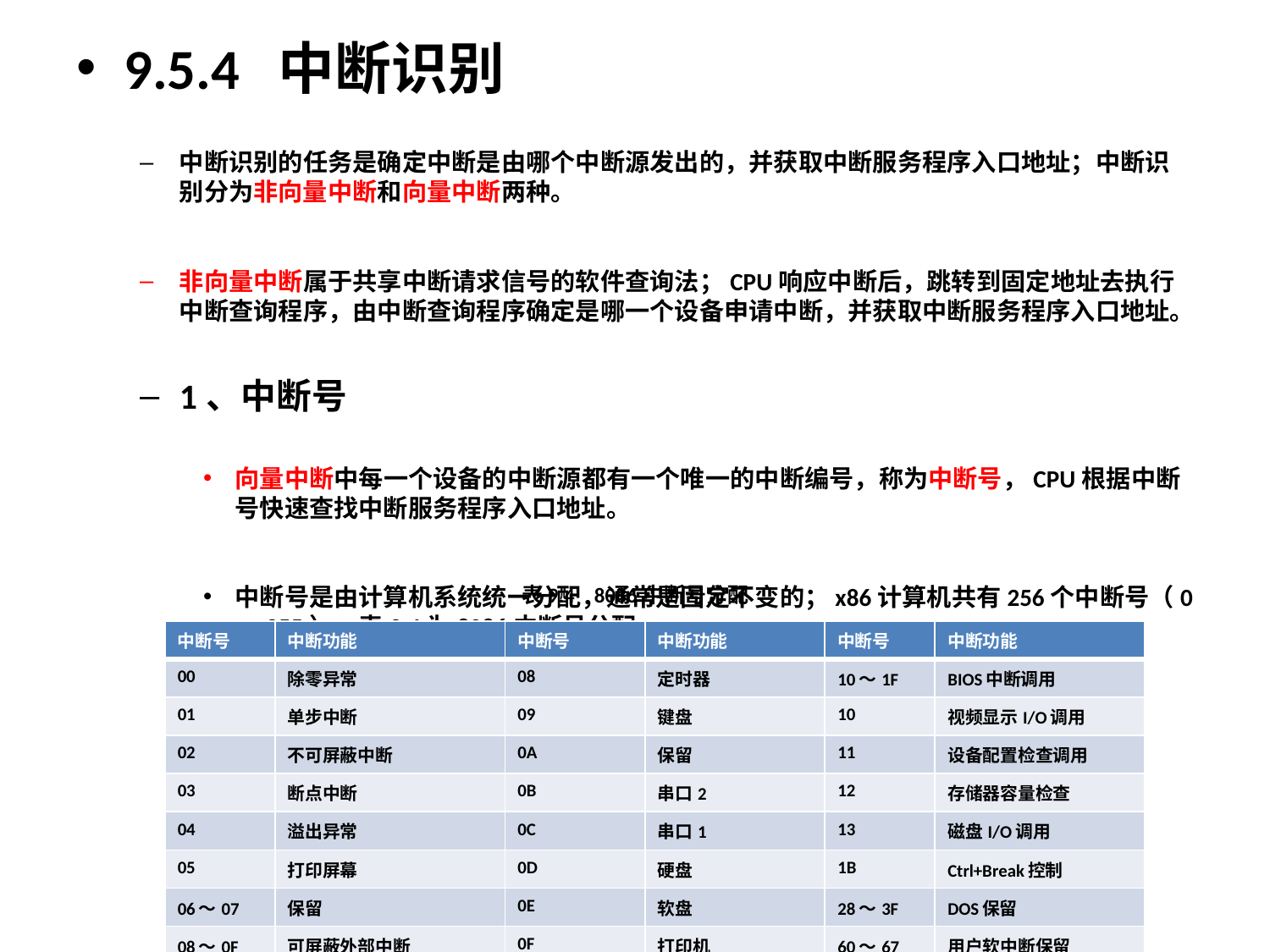

9.5.4  中断识别

中断识别的任务是确定中断是由哪个中断源发出的，并获取中断服务程序入口地址；中断识别分为非向量中断和向量中断两种。

非向量中断属于共享中断请求信号的软件查询法；CPU响应中断后，跳转到固定地址去执行中断查询程序，由中断查询程序确定是哪一个设备申请中断，并获取中断服务程序入口地址。

1、中断号

向量中断中每一个设备的中断源都有一个唯一的中断编号，称为中断号，CPU根据中断号快速查找中断服务程序入口地址。

中断号是由计算机系统统一分配，通常是固定不变的；x86计算机共有256个中断号（0～255），表9.4为8086中断号分配。

表9.4    8086中断号分配
| 中断号 | 中断功能 | 中断号 | 中断功能 | 中断号 | 中断功能 |
| --- | --- | --- | --- | --- | --- |
| 00 | 除零异常 | 08 | 定时器 | 10～1F | BIOS中断调用 |
| 01 | 单步中断 | 09 | 键盘 | 10 | 视频显示I/O调用 |
| 02 | 不可屏蔽中断 | 0A | 保留 | 11 | 设备配置检查调用 |
| 03 | 断点中断 | 0B | 串口2 | 12 | 存储器容量检查 |
| 04 | 溢出异常 | 0C | 串口1 | 13 | 磁盘I/O调用 |
| 05 | 打印屏幕 | 0D | 硬盘 | 1B | Ctrl+Break控制 |
| 06～07 | 保留 | 0E | 软盘 | 28～3F | DOS保留 |
| 08～0F | 可屏蔽外部中断 | 0F | 打印机 | 60～67 | 用户软中断保留 |